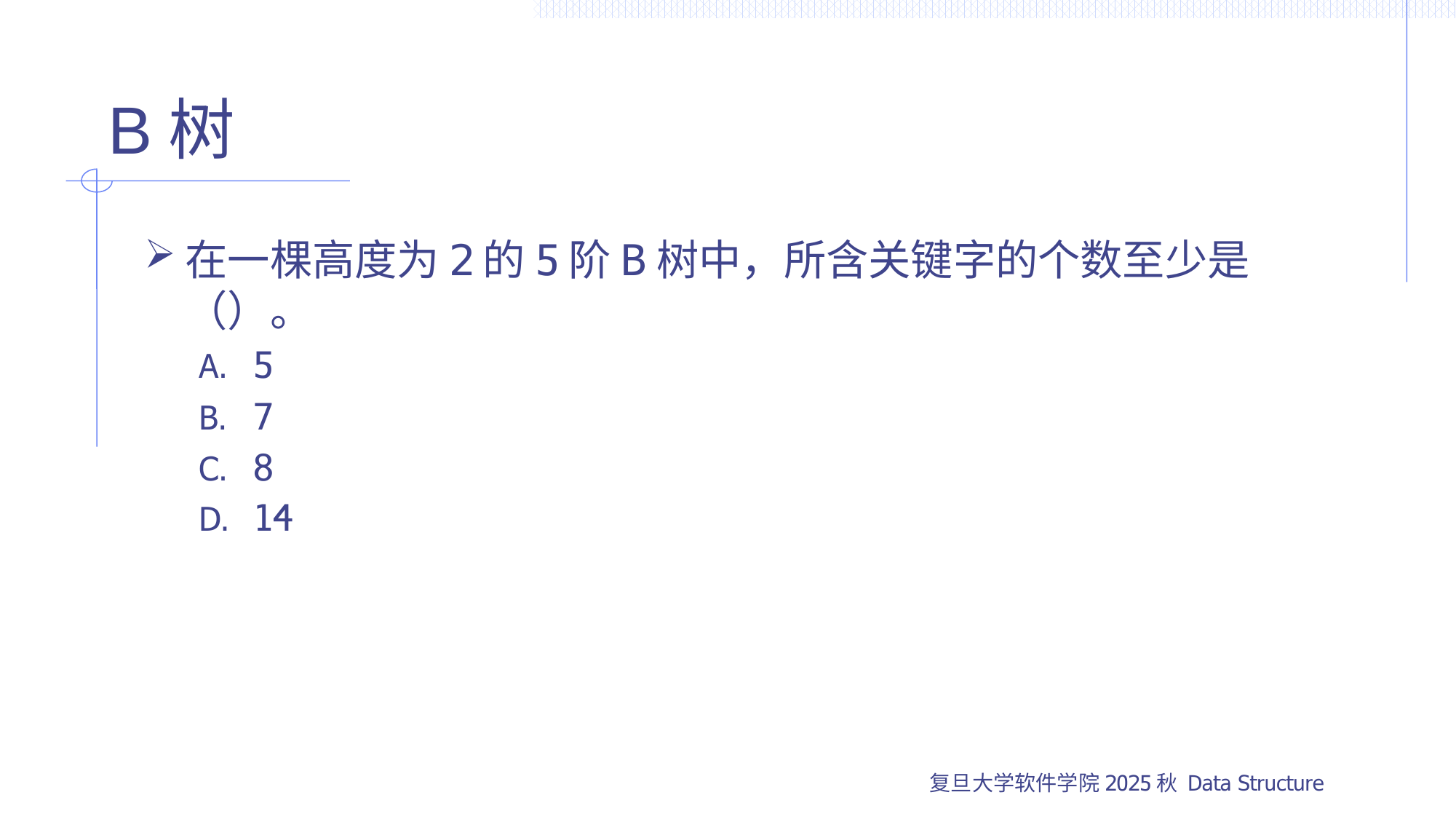

# B树
在一棵高度为2的5阶B树中，所含关键字的个数至少是（）。
5
7
8
14